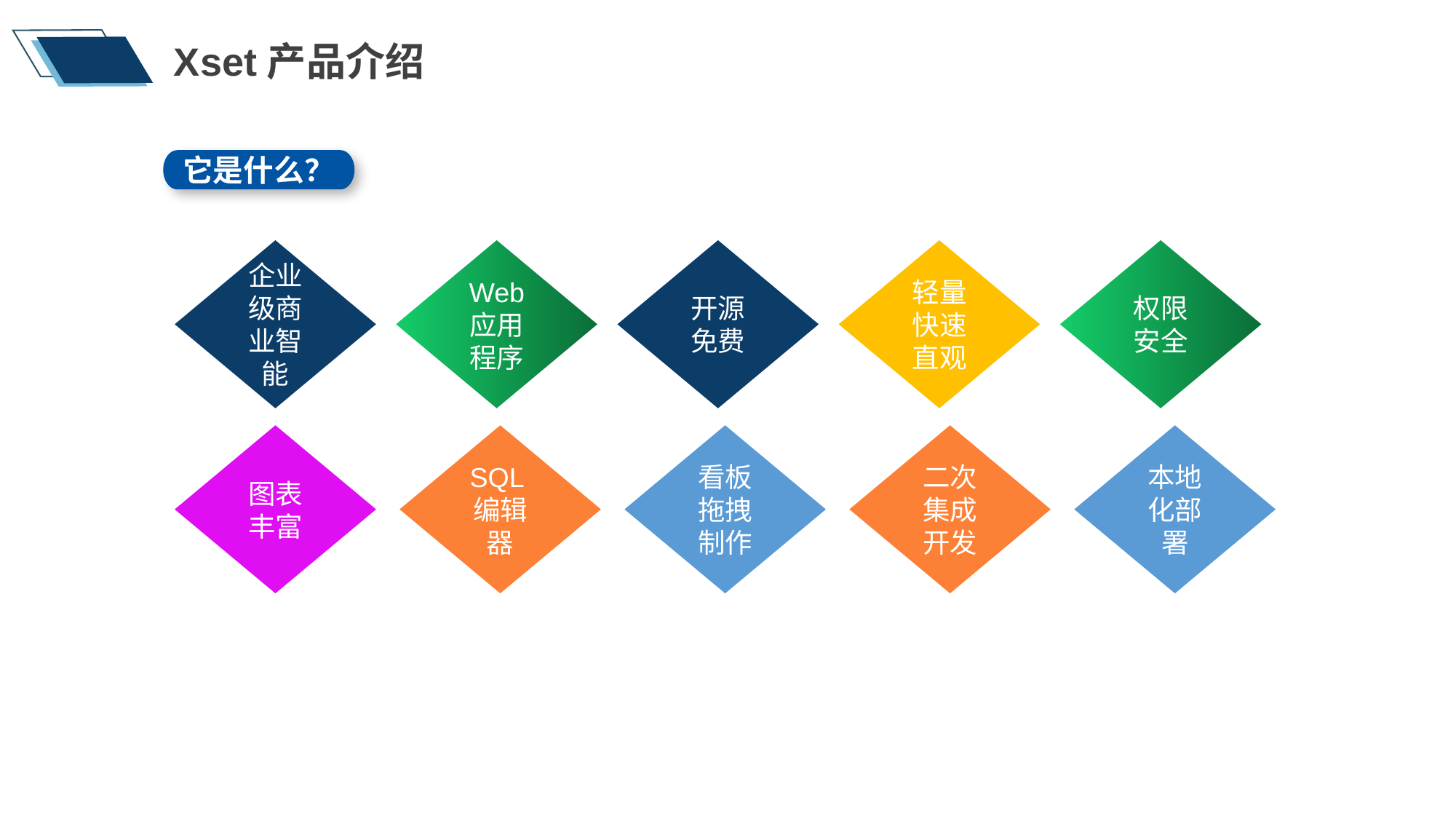

Xset产品介绍
它是什么？
企业级商业智能
Web 应用程序
开源免费
轻量
快速
直观
权限安全
图表丰富
SQL编辑器
看板拖拽制作
二次集成开发
本地化部署